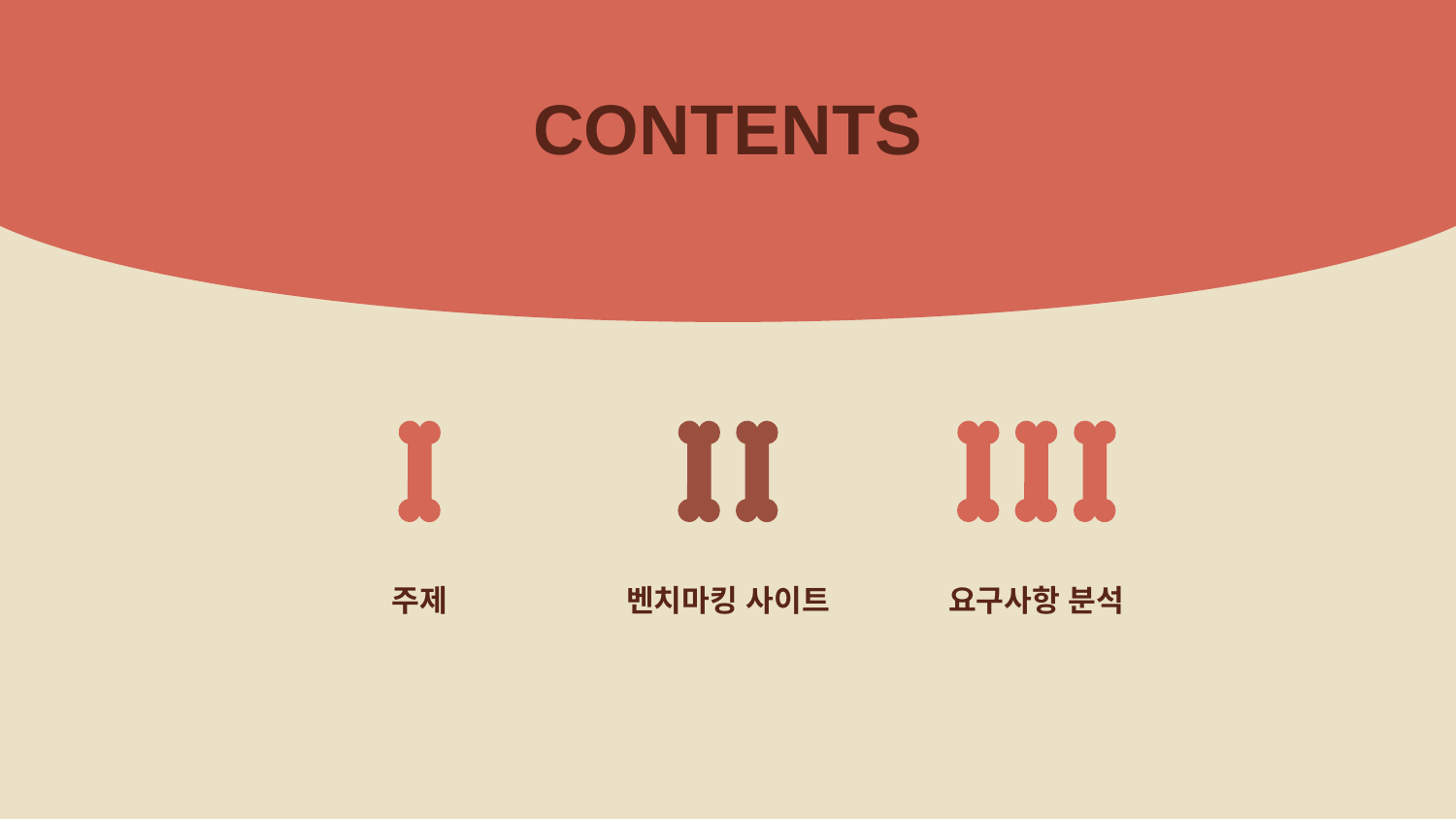

# CONTENTS

주제
벤치마킹 사이트
요구사항 분석